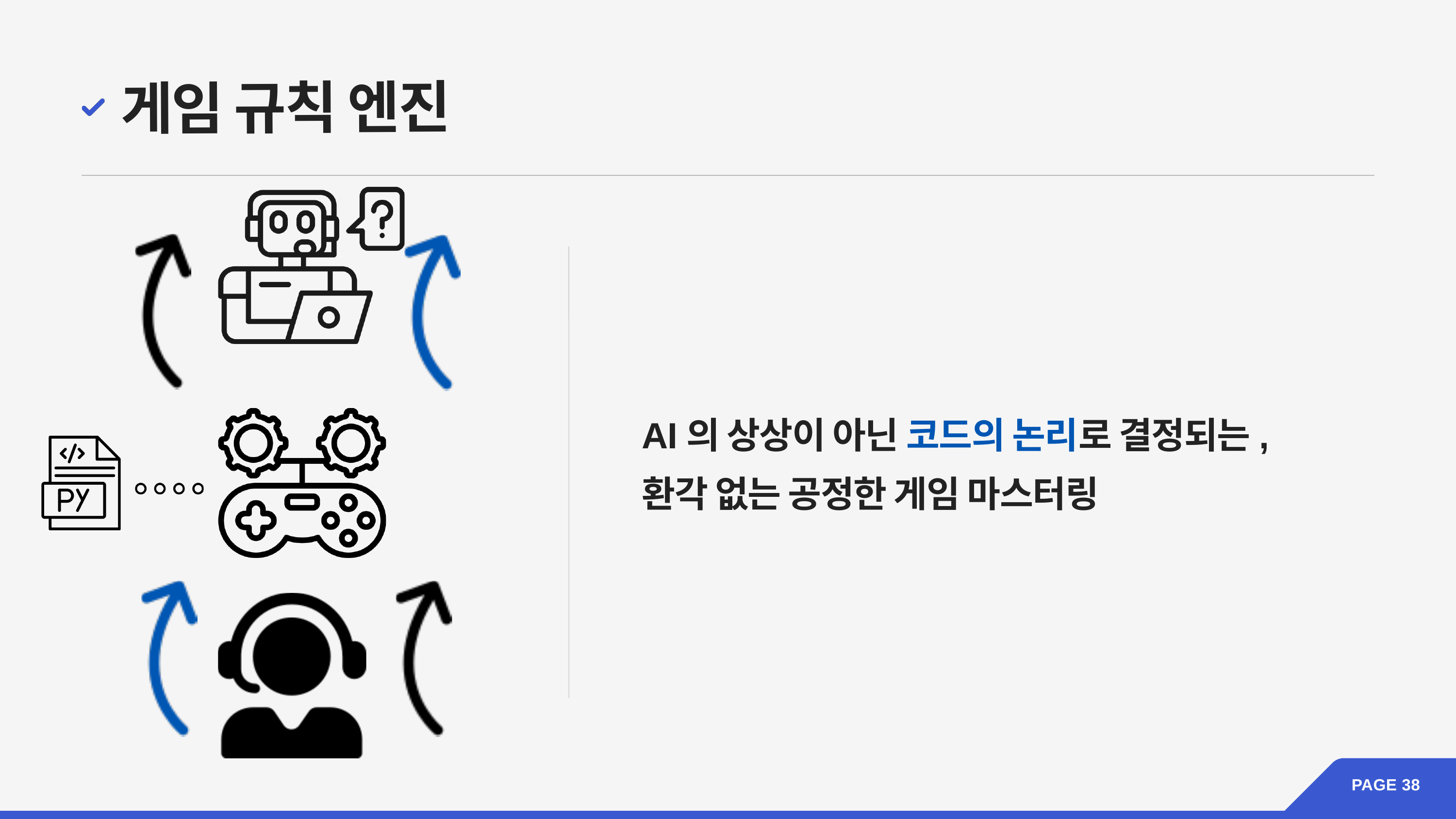

게임 규칙 엔진

AI의 상상이 아닌 코드의 논리로 결정되는, 환각 없는 공정한 게임 마스터링

PAGE 38